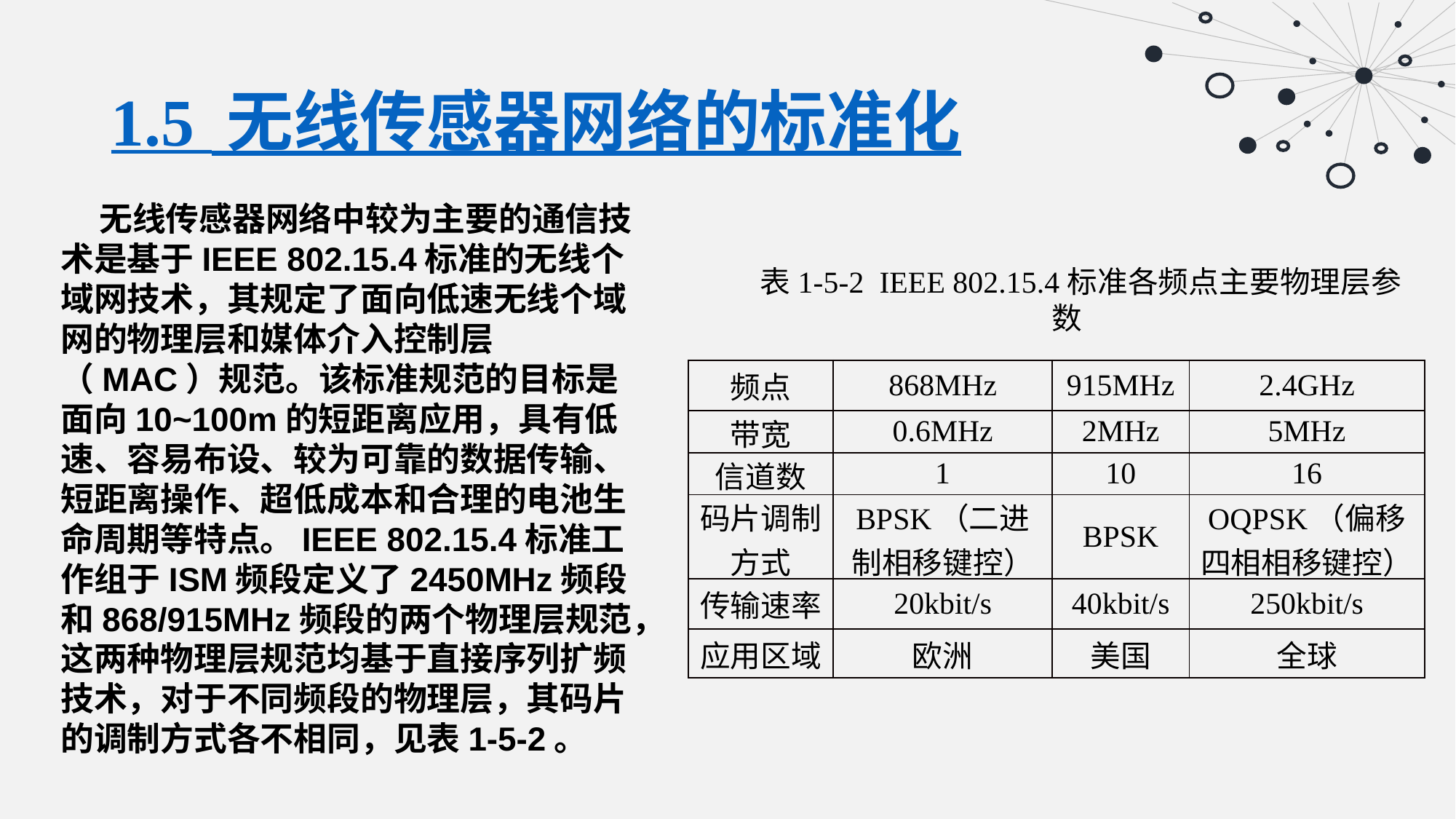

# 1.5  无线传感器网络的标准化
    无线传感器网络中较为主要的通信技术是基于IEEE 802.15.4标准的无线个域网技术，其规定了面向低速无线个域网的物理层和媒体介入控制层（MAC）规范。该标准规范的目标是面向10~100m的短距离应用，具有低速、容易布设、较为可靠的数据传输、短距离操作、超低成本和合理的电池生命周期等特点。IEEE 802.15.4标准工作组于ISM频段定义了2450MHz频段和868/915MHz频段的两个物理层规范，这两种物理层规范均基于直接序列扩频技术，对于不同频段的物理层，其码片的调制方式各不相同，见表1-5-2。
表1-5-2  IEEE 802.15.4标准各频点主要物理层参数
| 频点 | 868MHz | 915MHz | 2.4GHz |
| --- | --- | --- | --- |
| 带宽 | 0.6MHz | 2MHz | 5MHz |
| 信道数 | 1 | 10 | 16 |
| 码片调制方式 | BPSK（二进制相移键控） | BPSK | OQPSK（偏移四相相移键控） |
| 传输速率 | 20kbit/s | 40kbit/s | 250kbit/s |
| 应用区域 | 欧洲 | 美国 | 全球 |